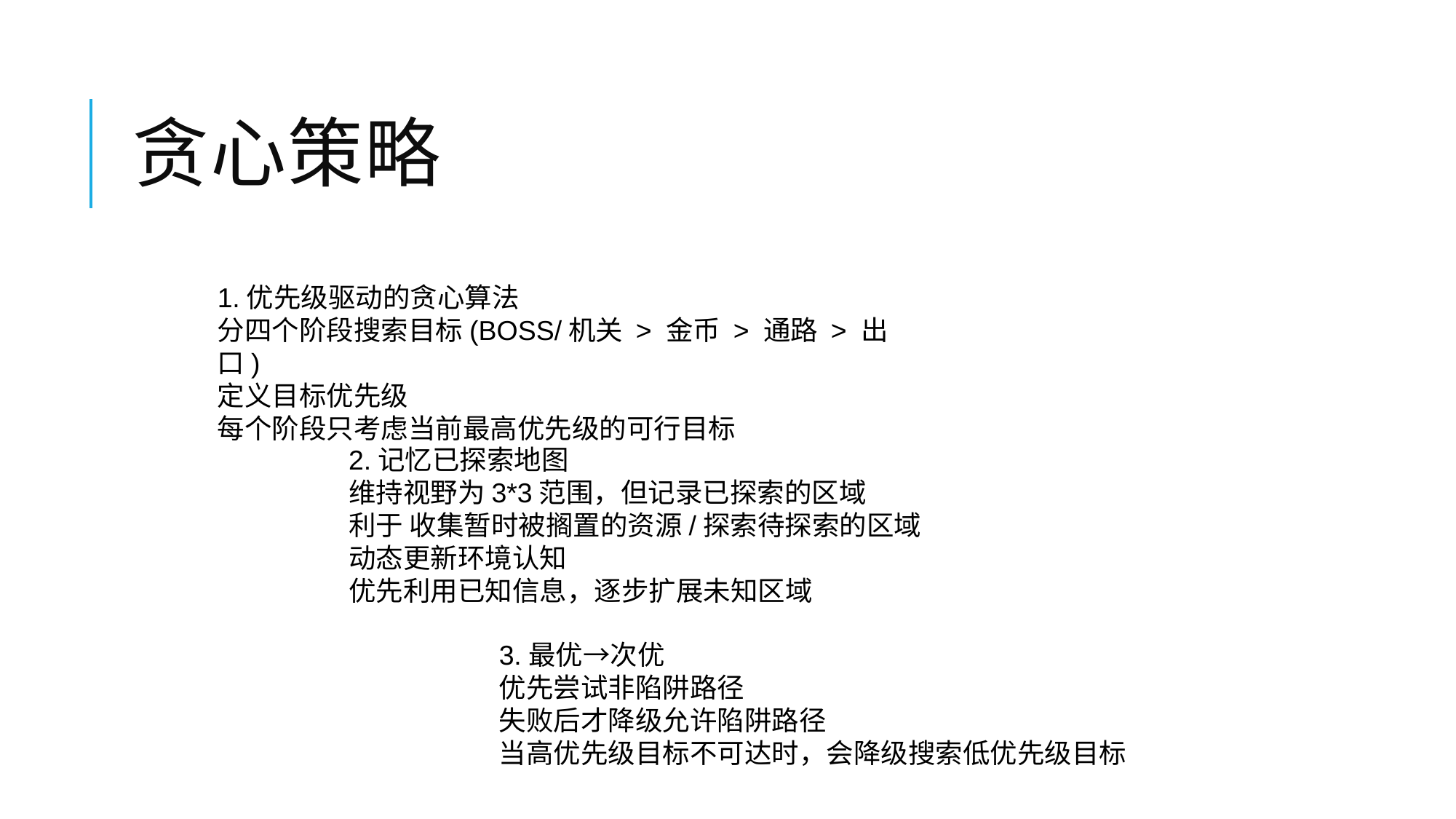

# 贪心策略
1.优先级驱动的贪心算法
分四个阶段搜索目标(BOSS/机关 > 金币 > 通路 > 出口)
定义目标优先级
每个阶段只考虑当前最高优先级的可行目标
2.记忆已探索地图
维持视野为3*3范围，但记录已探索的区域
利于 收集暂时被搁置的资源/探索待探索的区域
动态更新环境认知
优先利用已知信息，逐步扩展未知区域
3.最优→次优
优先尝试非陷阱路径
失败后才降级允许陷阱路径
当高优先级目标不可达时，会降级搜索低优先级目标